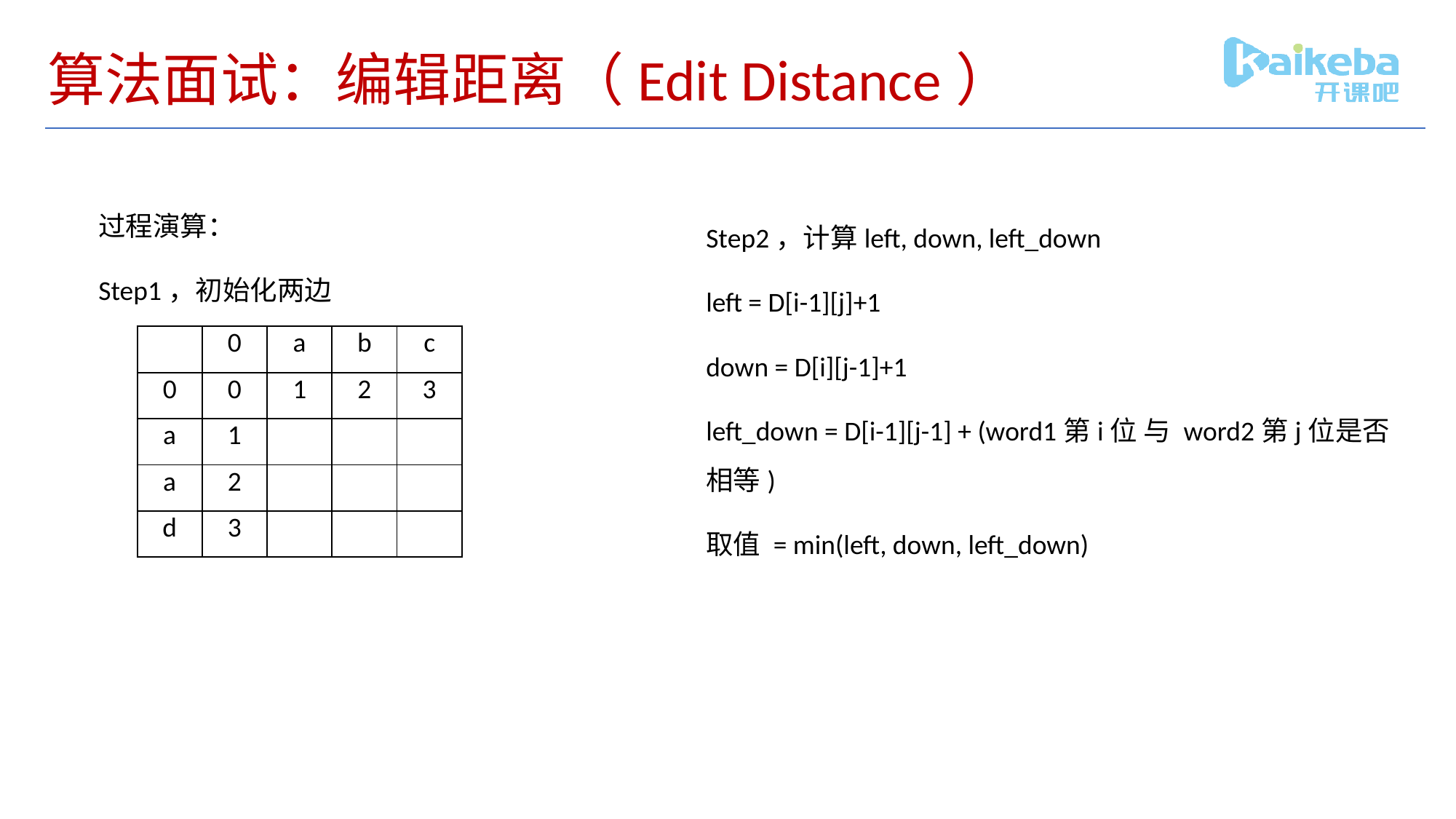

# 算法面试：编辑距离（Edit Distance）
过程演算：
Step1，初始化两边

Step2，计算left, down, left_down
left = D[i-1][j]+1
down = D[i][j-1]+1
left_down = D[i-1][j-1] + (word1第i位 与 word2第j位是否相等)
取值 = min(left, down, left_down)

|  | 0 | a | b | c |
| --- | --- | --- | --- | --- |
| 0 | 0 | 1 | 2 | 3 |
| a | 1 |  |  |  |
| a | 2 |  |  |  |
| d | 3 |  |  |  |